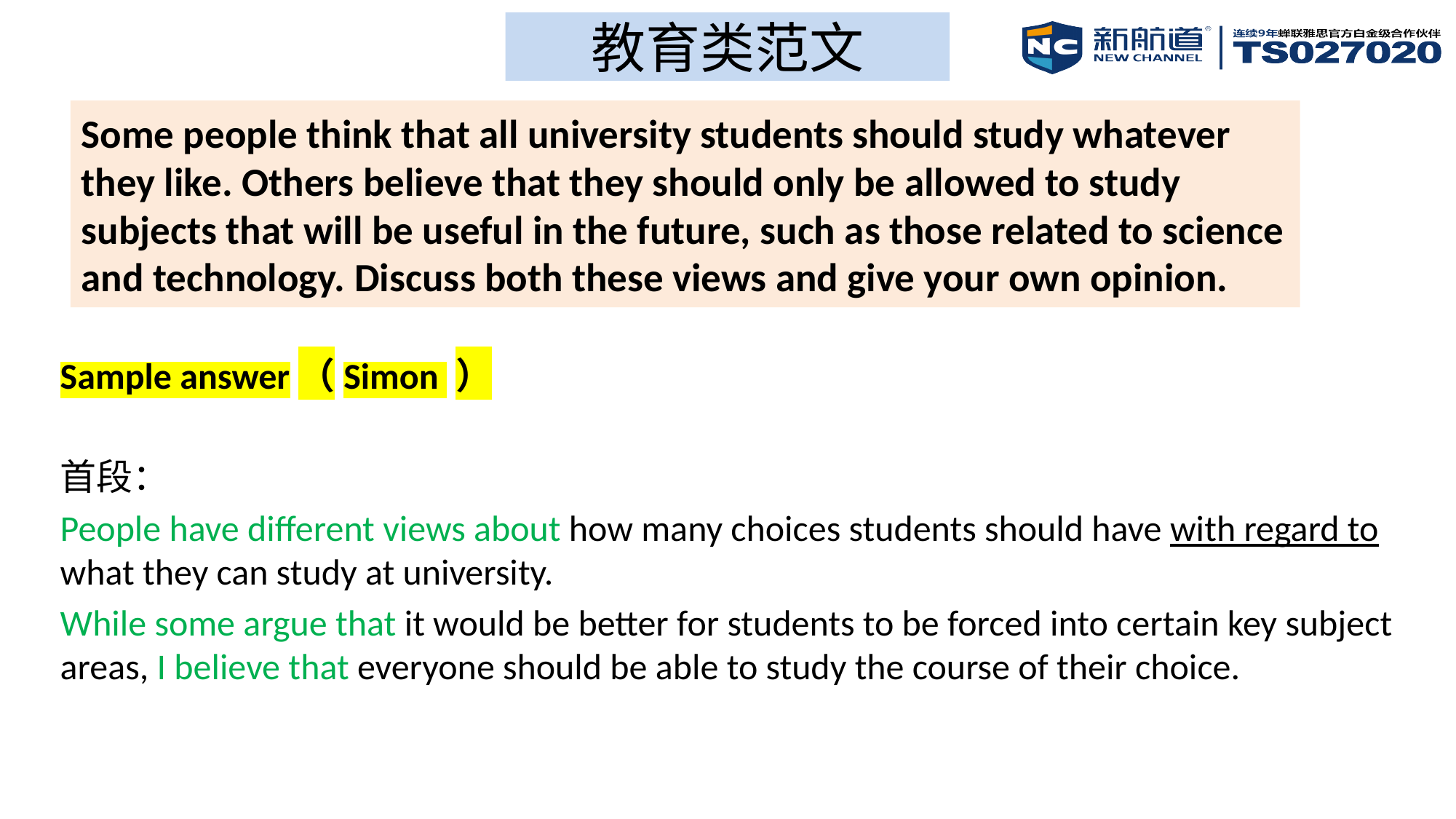

教育类范文
# Some people think that all university students should study whatever they like. Others believe that they should only be allowed to study subjects that will be useful in the future, such as those related to science and technology. Discuss both these views and give your own opinion.
Sample answer（Simon ）

首段：
People have different views about how many choices students should have with regard to what they can study at university.
While some argue that it would be better for students to be forced into certain key subject areas, I believe that everyone should be able to study the course of their choice.